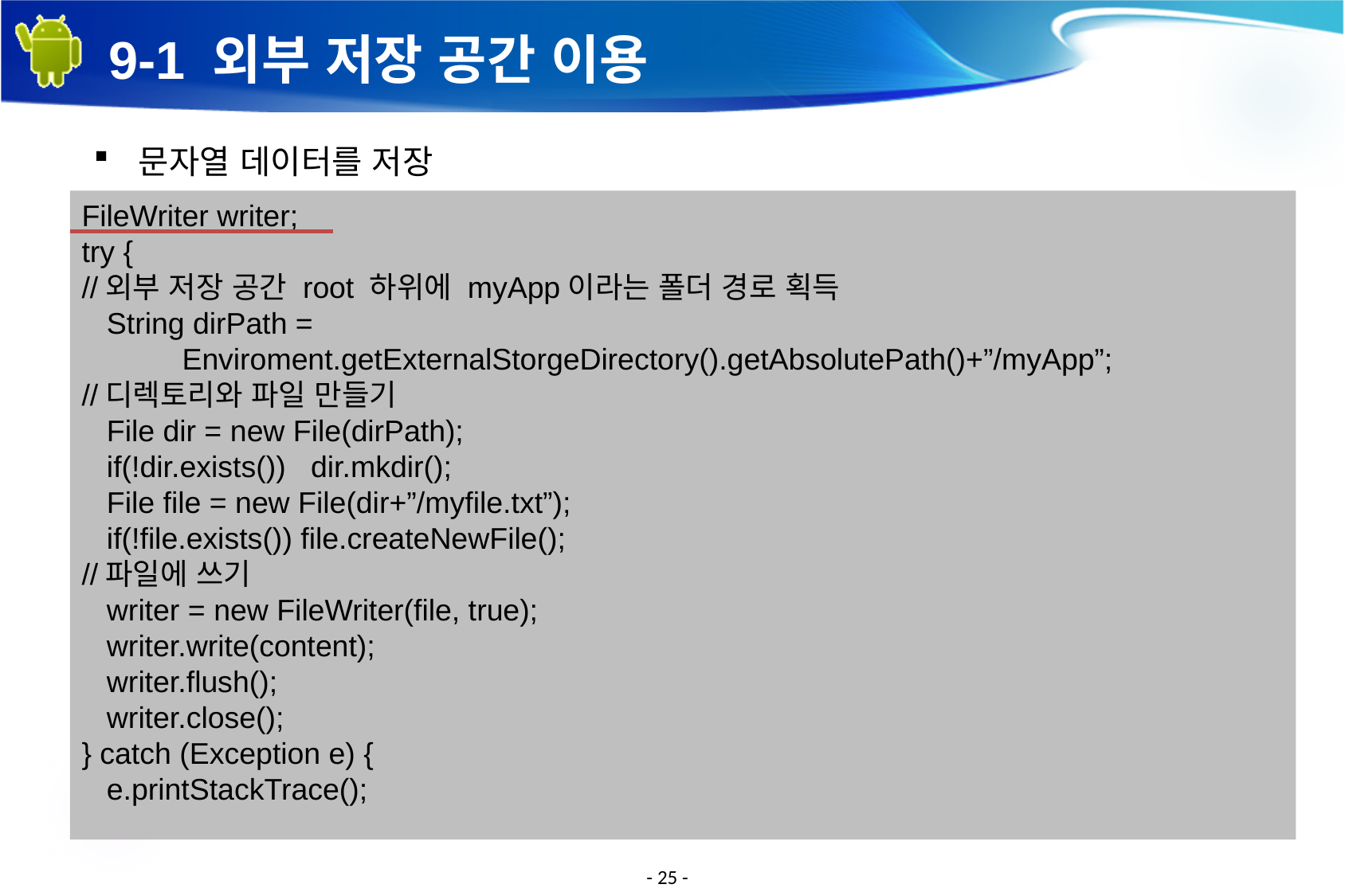

# 9-1 외부 저장 공간 이용
문자열 데이터를 저장
FileWriter writer;
try {
//외부 저장 공간 root 하위에 myApp이라는 폴더 경로 획득
   String dirPath =
            Enviroment.getExternalStorgeDirectory().getAbsolutePath()+”/myApp”;
//디렉토리와 파일 만들기
   File dir = new File(dirPath);
   if(!dir.exists())   dir.mkdir();
   File file = new File(dir+”/myfile.txt”);
   if(!file.exists()) file.createNewFile();
//파일에 쓰기
   writer = new FileWriter(file, true);
   writer.write(content);
   writer.flush();
   writer.close();
} catch (Exception e) {
   e.printStackTrace();